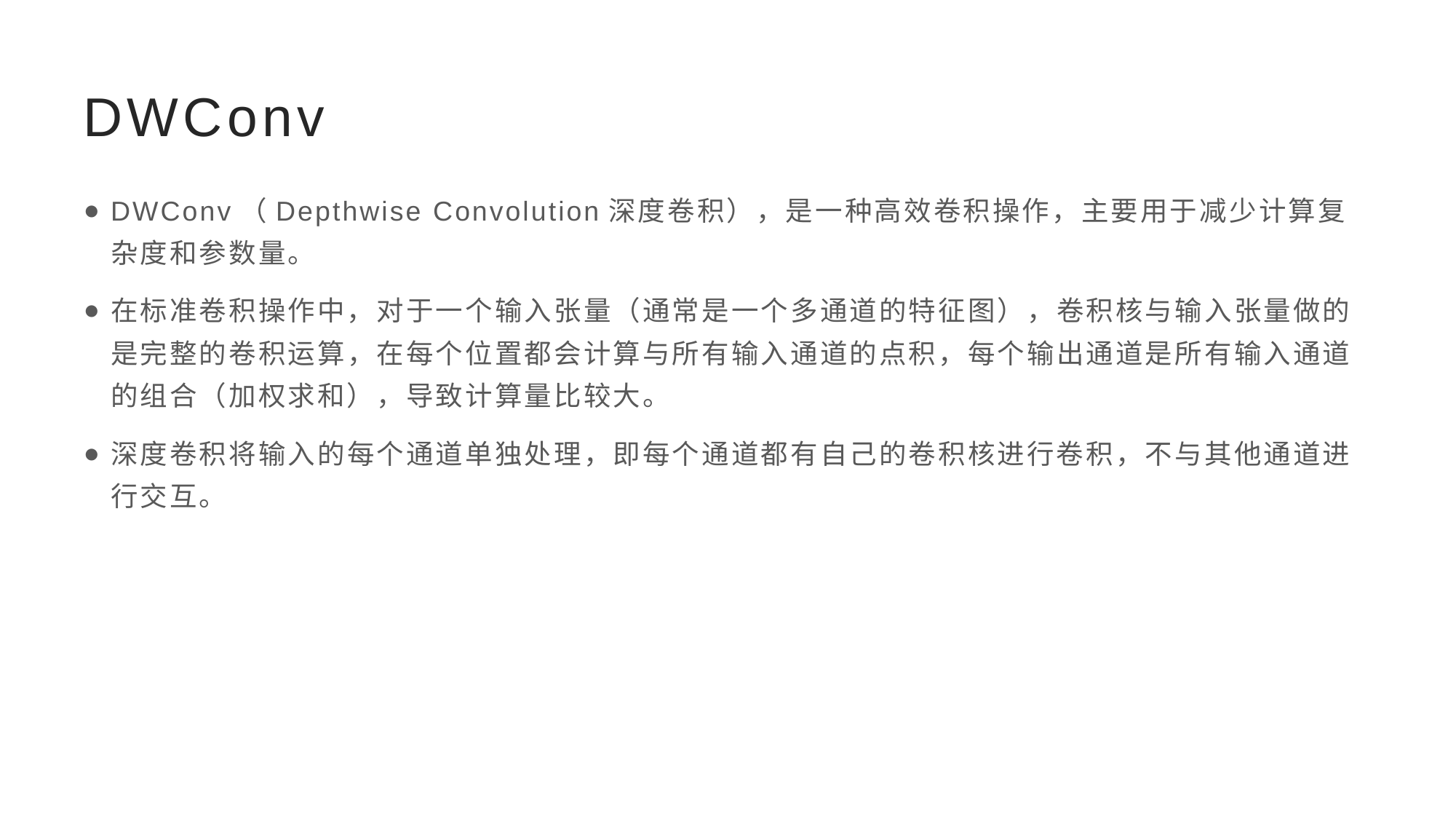

# DWConv
DWConv（Depthwise Convolution深度卷积），是一种高效卷积操作，主要用于减少计算复杂度和参数量。
在标准卷积操作中，对于一个输入张量（通常是一个多通道的特征图），卷积核与输入张量做的是完整的卷积运算，在每个位置都会计算与所有输入通道的点积，每个输出通道是所有输入通道的组合（加权求和），导致计算量比较大。
深度卷积将输入的每个通道单独处理，即每个通道都有自己的卷积核进行卷积，不与其他通道进行交互。